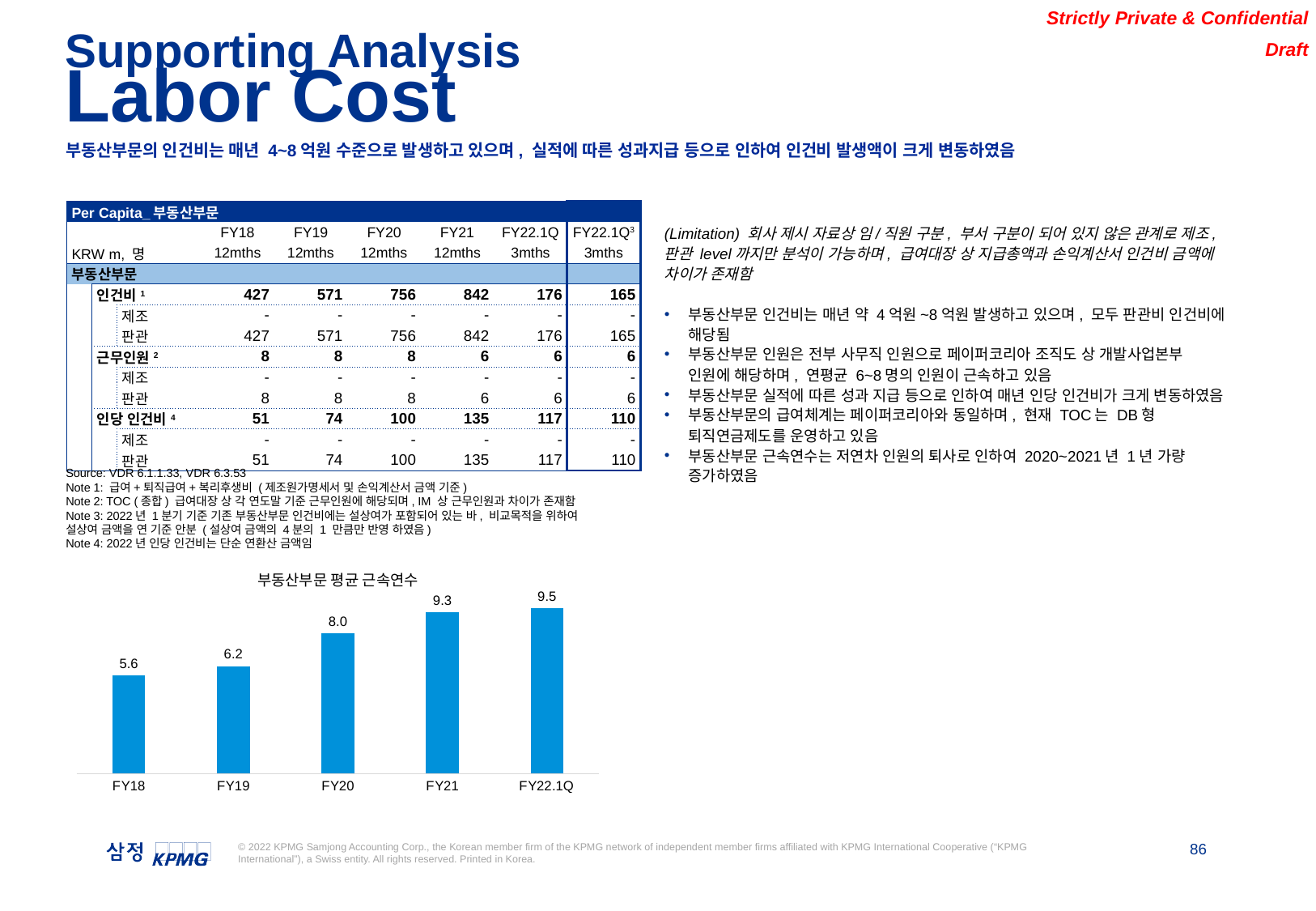

Supporting Analysis
Labor Cost
부동산부문의 인건비는 매년 4~8억원 수준으로 발생하고 있으며, 실적에 따른 성과지급 등으로 인하여 인건비 발생액이 크게 변동하였음

| Per Capita\_부동산부문 |  |  |  |  |  |  |  |  |
| --- | --- | --- | --- | --- | --- | --- | --- | --- |
|  |  |  | FY18 | FY19 | FY20 | FY21 | FY22.1Q | FY22.1Q3 |
| KRW m, 명 |  | KRW m | 12mths | 12mths | 12mths | 12mths | 3mths | 3mths |
| 부동산부문 |  |  |  |  |  |  |  |  |
|  | 인건비1 |  | 427 | 571 | 756 | 842 | 176 | 165 |
|  |  | 제조 | - | - | - | - | - | - |
|  |  | 판관 | 427 | 571 | 756 | 842 | 176 | 165 |
|  | 근무인원2 |  | 8 | 8 | 8 | 6 | 6 | 6 |
|  |  | 제조 | - | - | - | - | - | - |
|  |  | 판관 | 8 | 8 | 8 | 6 | 6 | 6 |
|  | 인당 인건비4 |  | 51 | 74 | 100 | 135 | 117 | 110 |
|  |  | 제조 | - | - | - | - | - | - |
|  |  | 판관 | 51 | 74 | 100 | 135 | 117 | 110 |
(Limitation) 회사 제시 자료상 임/직원 구분, 부서 구분이 되어 있지 않은 관계로 제조, 판관 level까지만 분석이 가능하며, 급여대장 상 지급총액과 손익계산서 인건비 금액에 차이가 존재함

부동산부문 인건비는 매년 약 4억원~8억원 발생하고 있으며, 모두 판관비 인건비에 해당됨
부동산부문 인원은 전부 사무직 인원으로 페이퍼코리아 조직도 상 개발사업본부 인원에 해당하며, 연평균 6~8명의 인원이 근속하고 있음
부동산부문 실적에 따른 성과 지급 등으로 인하여 매년 인당 인건비가 크게 변동하였음
부동산부문의 급여체계는 페이퍼코리아와 동일하며, 현재 TOC는 DB형 퇴직연금제도를 운영하고 있음
부동산부문 근속연수는 저연차 인원의 퇴사로 인하여 2020~2021년 1년 가량 증가하였음

Source: VDR 6.1.1.33, VDR 6.3.53
Note 1: 급여+퇴직급여+복리후생비 (제조원가명세서 및 손익계산서 금액 기준)
Note 2: TOC (종합) 급여대장 상 각 연도말 기준 근무인원에 해당되며, IM 상 근무인원과 차이가 존재함
Note 3: 2022년 1분기 기준 기존 부동산부문 인건비에는 설상여가 포함되어 있는 바, 비교목적을 위하여 설상여 금액을 연 기준 안분 (설상여 금액의 4분의 1 만큼만 반영 하였음)
Note 4: 2022년 인당 인건비는 단순 연환산 금액임

### Chart: 부동산부문 평균 근속연수

| Category | 부동산 부문 |
|---|---|
| FY18 | 5.620205479452055 |
| FY19 | 6.167465753424658 |
| FY20 | 8.039530332681018 |
| FY21 | 9.25068493150685 |
| FY22.1Q | 9.497260273972604 |